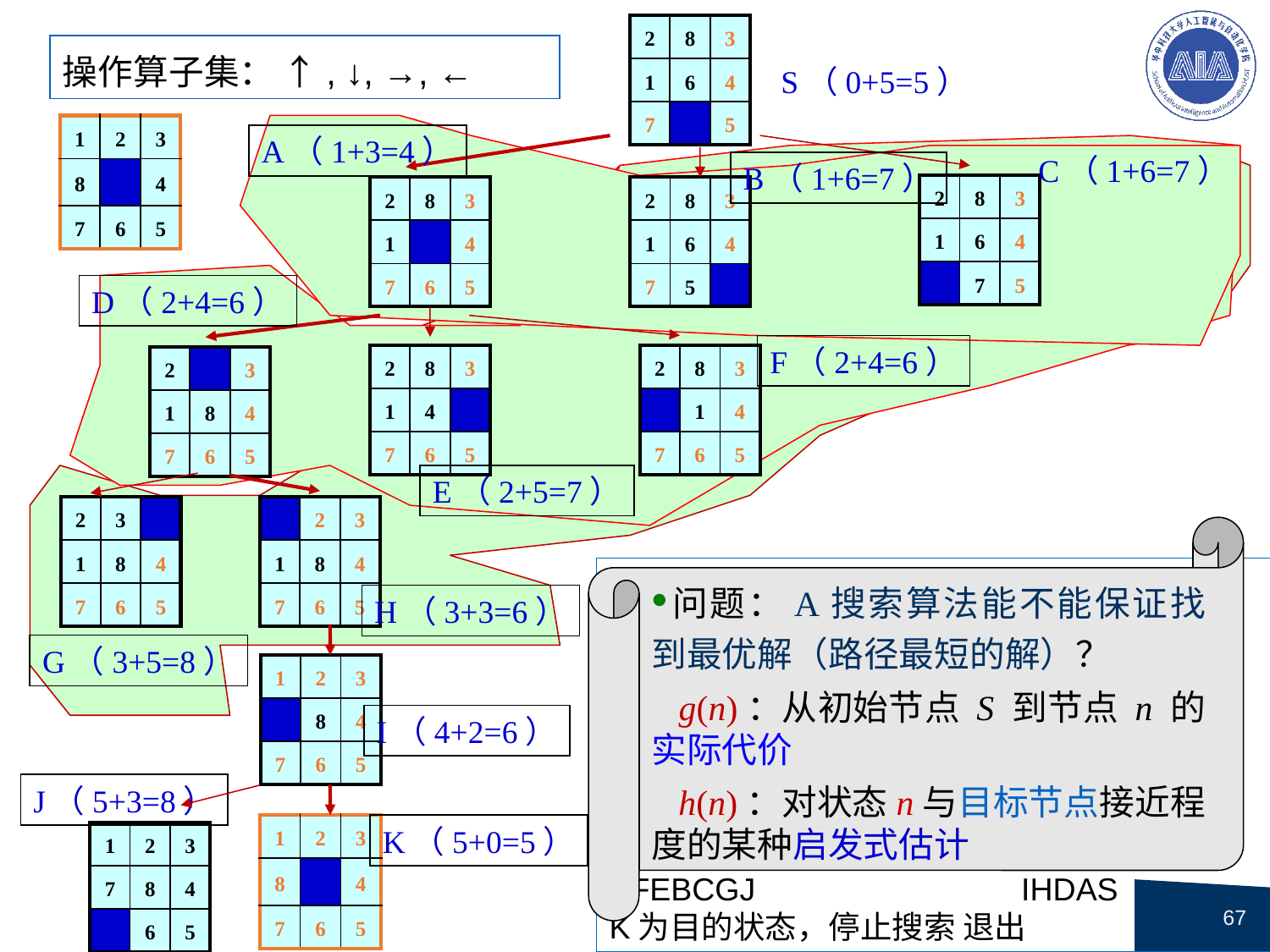

| 2 | 8 | 3 |
| --- | --- | --- |
| 1 | 6 | 4 |
| 7 |  | 5 |
操作算子集： ↑, ↓, →, ←
S（0+5=5）
| 1 | 2 | 3 |
| --- | --- | --- |
| 8 |  | 4 |
| 7 | 6 | 5 |

A（1+3=4）

C（1+6=7）

B（1+6=7）
| 2 | 8 | 3 |
| --- | --- | --- |
| 1 | 6 | 4 |
|  | 7 | 5 |
| 2 | 8 | 3 |
| --- | --- | --- |
| 1 |  | 4 |
| 7 | 6 | 5 |
| 2 | 8 | 3 |
| --- | --- | --- |
| 1 | 6 | 4 |
| 7 | 5 |  |
D（2+4=6）

F（2+4=6）
| 2 | 8 | 3 |
| --- | --- | --- |
| 1 | 4 |  |
| 7 | 6 | 5 |
| 2 | 8 | 3 |
| --- | --- | --- |
|  | 1 | 4 |
| 7 | 6 | 5 |
| 2 |  | 3 |
| --- | --- | --- |
| 1 | 8 | 4 |
| 7 | 6 | 5 |
E（2+5=7）

| 2 | 3 |  |
| --- | --- | --- |
| 1 | 8 | 4 |
| 7 | 6 | 5 |
|  | 2 | 3 |
| --- | --- | --- |
| 1 | 8 | 4 |
| 7 | 6 | 5 |
问题：A搜索算法能不能保证找到最优解（路径最短的解）？
   g(n)：从初始节点 S 到节点 n 的实际代价
   h(n)：对状态n与目标节点接近程度的某种启发式估计
Open表中按启发估价函数大小排列，每轮重排
OPEN表                              CLOSED表
S                                          \
ABC                                     S
DFEBC                                 AS
HFEBCG                              DAS
IFEBCG                                HDAS
KFEBCGJ                              IHDAS
K为目的状态，停止搜索 退出
H（3+3=6）

G（3+5=8）
| 1 | 2 | 3 |
| --- | --- | --- |
|  | 8 | 4 |
| 7 | 6 | 5 |
I（4+2=6）
J（5+3=8）

| 1 | 2 | 3 |
| --- | --- | --- |
| 8 |  | 4 |
| 7 | 6 | 5 |
K（5+0=5）
| 1 | 2 | 3 |
| --- | --- | --- |
| 7 | 8 | 4 |
|  | 6 | 5 |
67